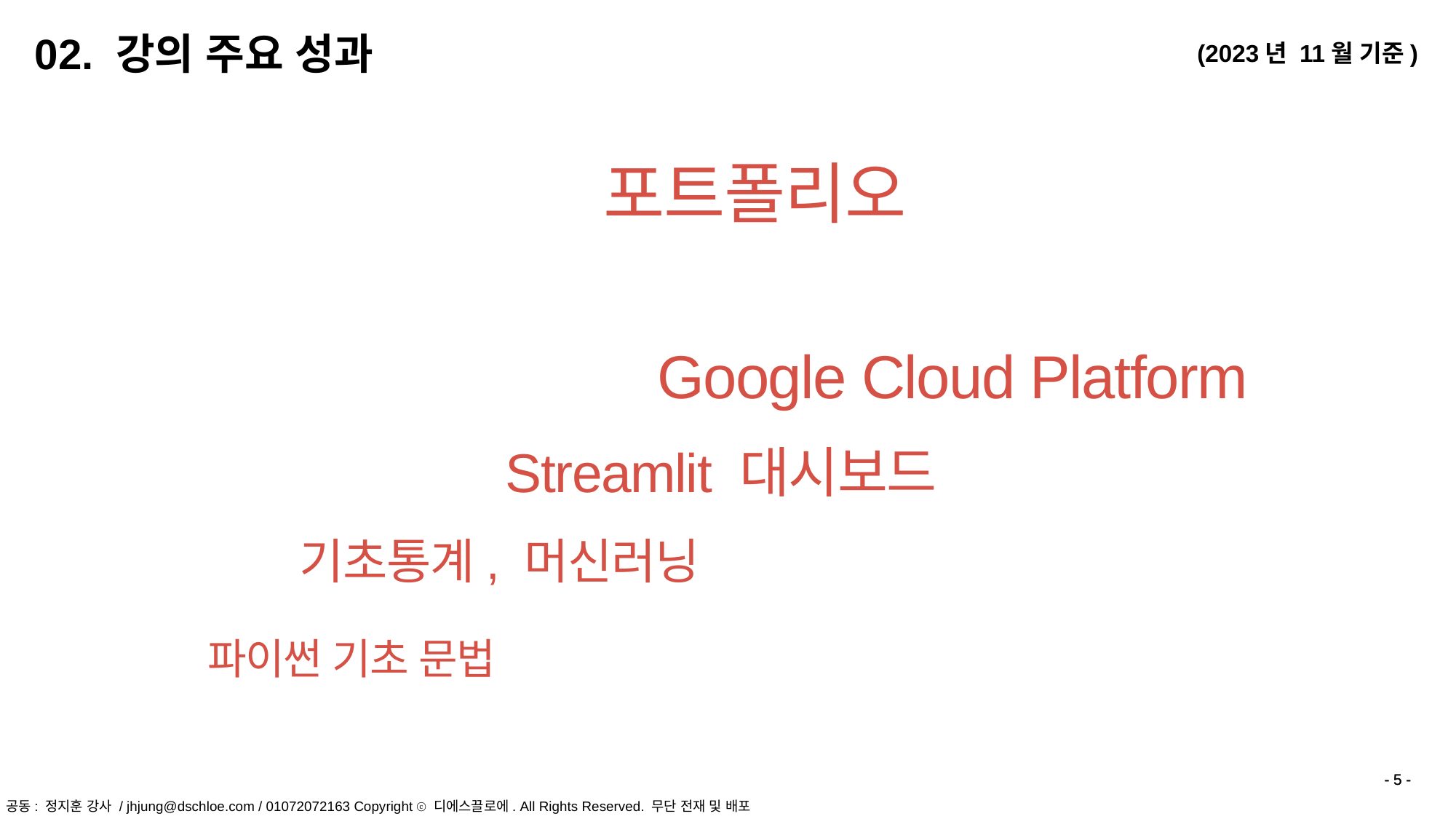

02. 강의 주요 성과
포트폴리오
Google Cloud Platform
Streamlit 대시보드
기초통계, 머신러닝
파이썬 기초 문법
- 5 -